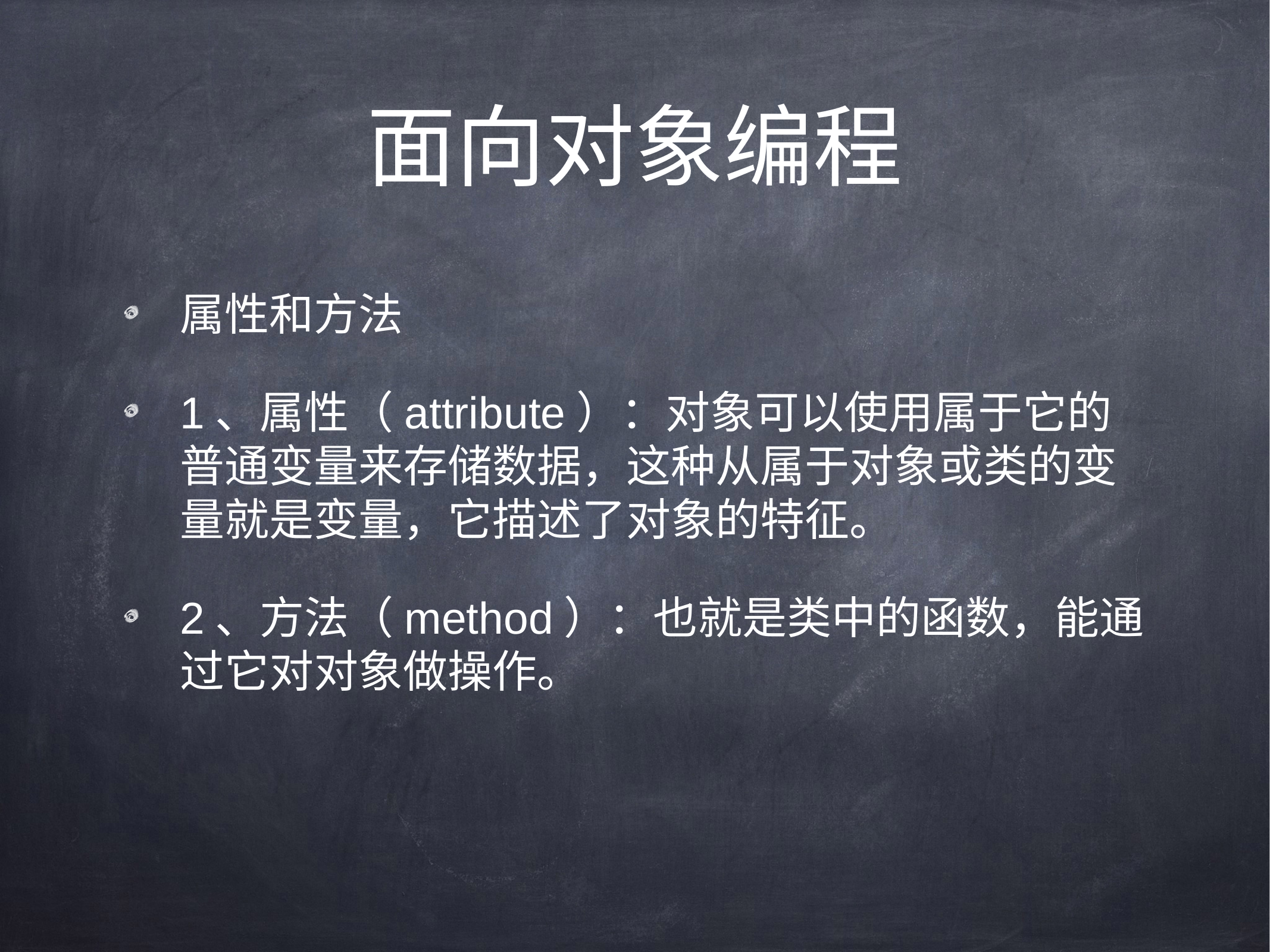

# 面向对象编程
属性和方法
1、属性（attribute）：对象可以使用属于它的普通变量来存储数据，这种从属于对象或类的变量就是变量，它描述了对象的特征。
2、方法（method）：也就是类中的函数，能通过它对对象做操作。